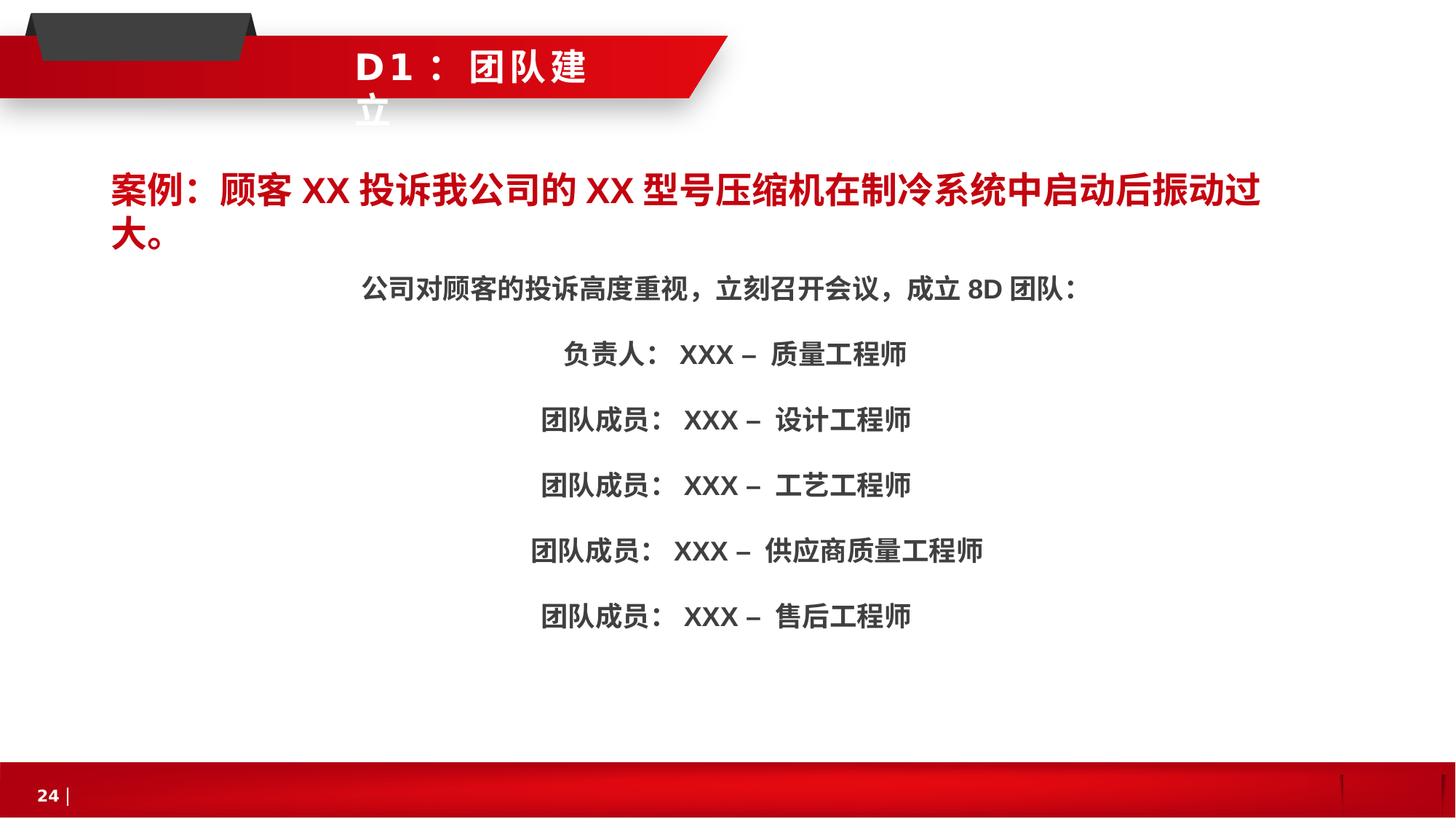

D1：团队建立
案例：顾客XX投诉我公司的XX型号压缩机在制冷系统中启动后振动过大。

公司对顾客的投诉高度重视，立刻召开会议，成立8D团队：
   负责人：XXX – 质量工程师
团队成员：XXX – 设计工程师
团队成员：XXX – 工艺工程师
          团队成员：XXX – 供应商质量工程师
团队成员：XXX – 售后工程师